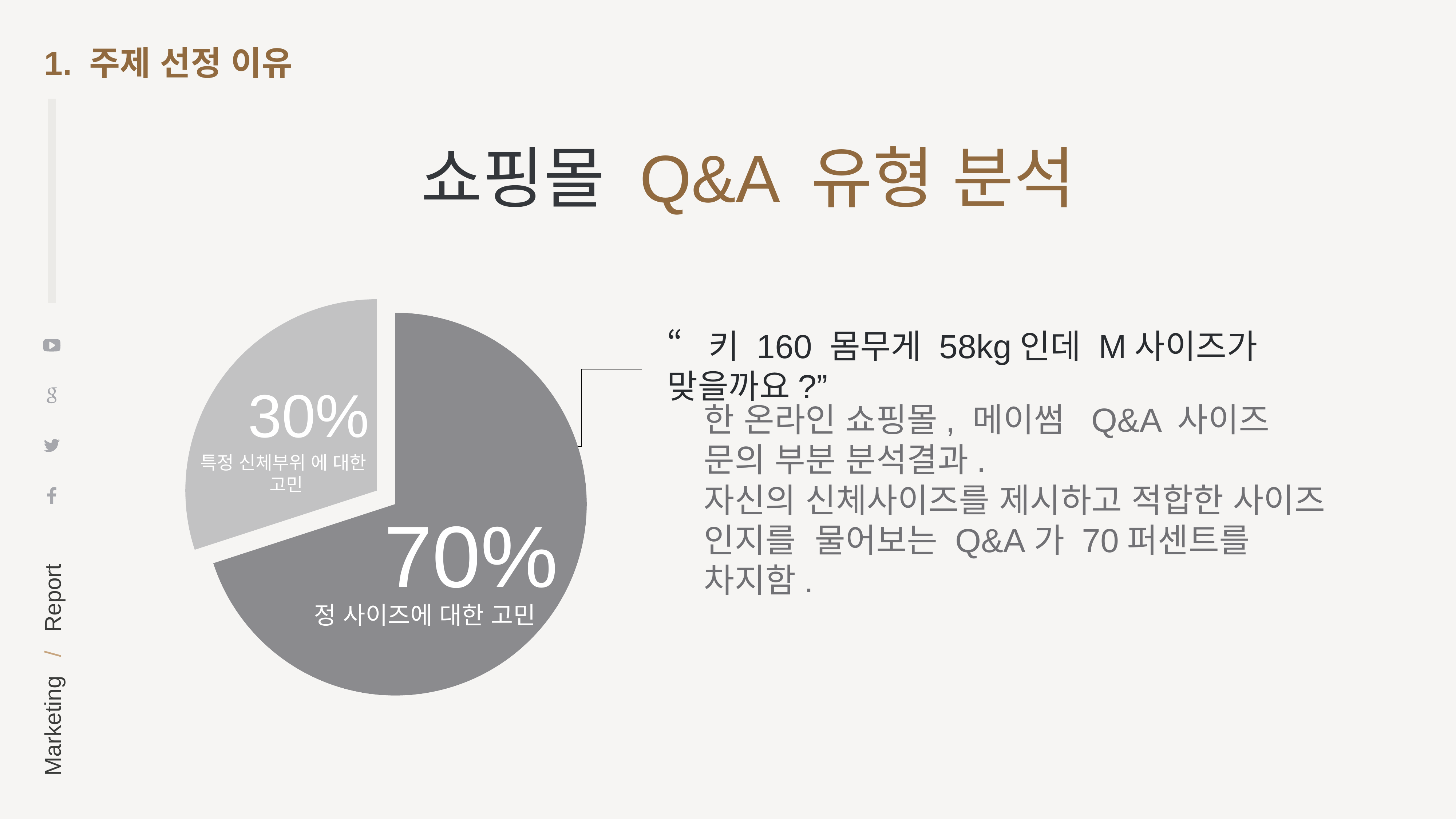

1. 주제 선정 이유
쇼핑몰 Q&A 유형 분석

### Chart

| Category | 판매 |
|---|---|
| 1분기 | 70.0 |
| 2분기 | 30.0 |
| 3분기 | None |
| 4분기 | None |
“키 160 몸무게 58kg인데 M사이즈가 맞을까요?”
30%
한 온라인 쇼핑몰, 메이썸  Q&A 사이즈 문의 부분 분석결과.
자신의 신체사이즈를 제시하고 적합한 사이즈 인지를  물어보는 Q&A가 70퍼센트를 차지함.
특정 신체부위 에 대한
고민
70%
정 사이즈에 대한 고민